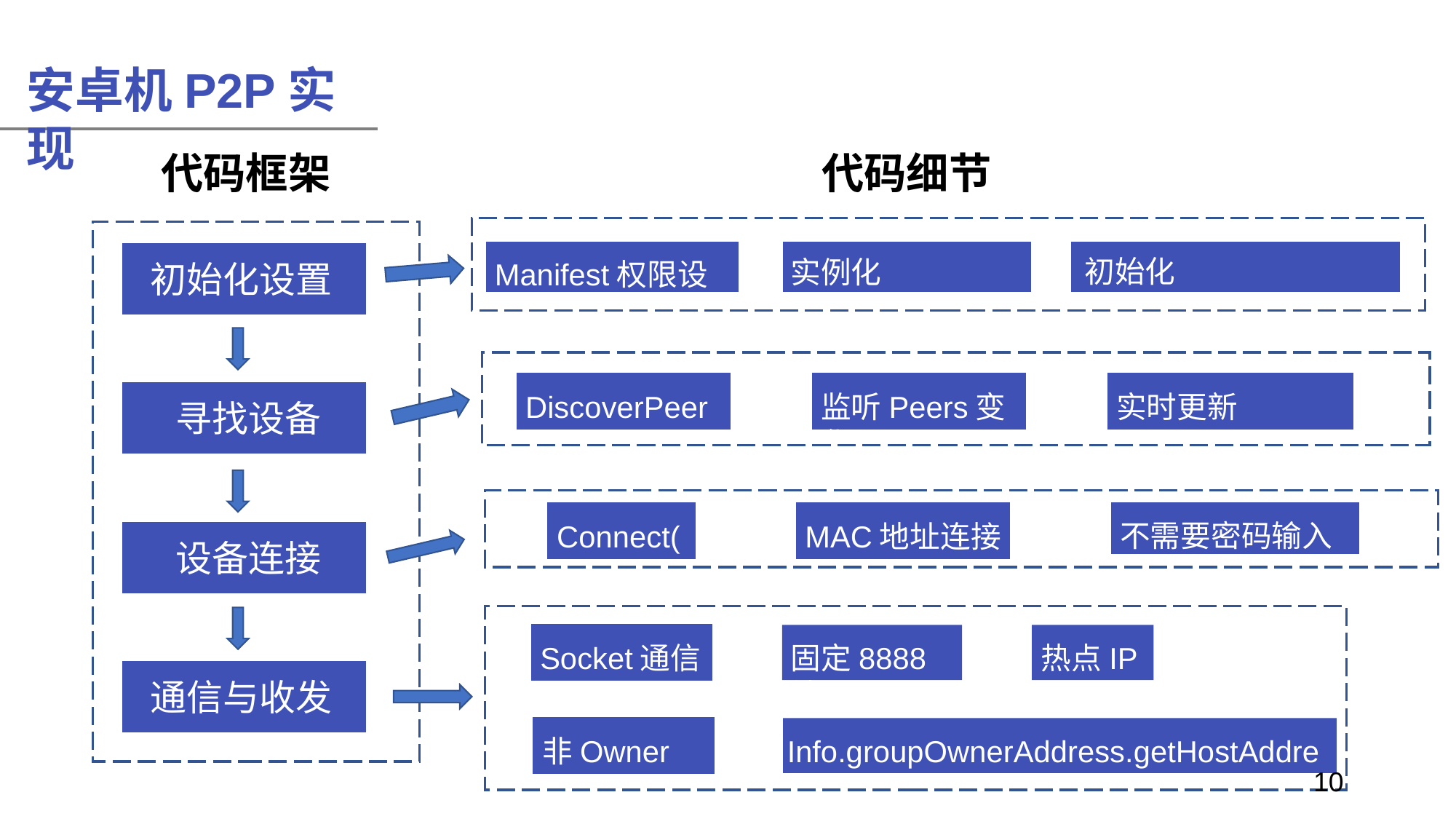

安卓机P2P实现
代码框架
代码细节

Manifest权限设置

实例化IntentFilter

初始化WifiP2pManager

初始化设置

DiscoverPeers()

监听Peers变化

实时更新PeerList

  寻找设备

不需要密码输入

Connect()

MAC地址连接

  设备连接

Socket通信

固定8888端

热点IP

非Owner IP

Info.groupOwnerAddress.getHostAddress

通信与收发

                                    10